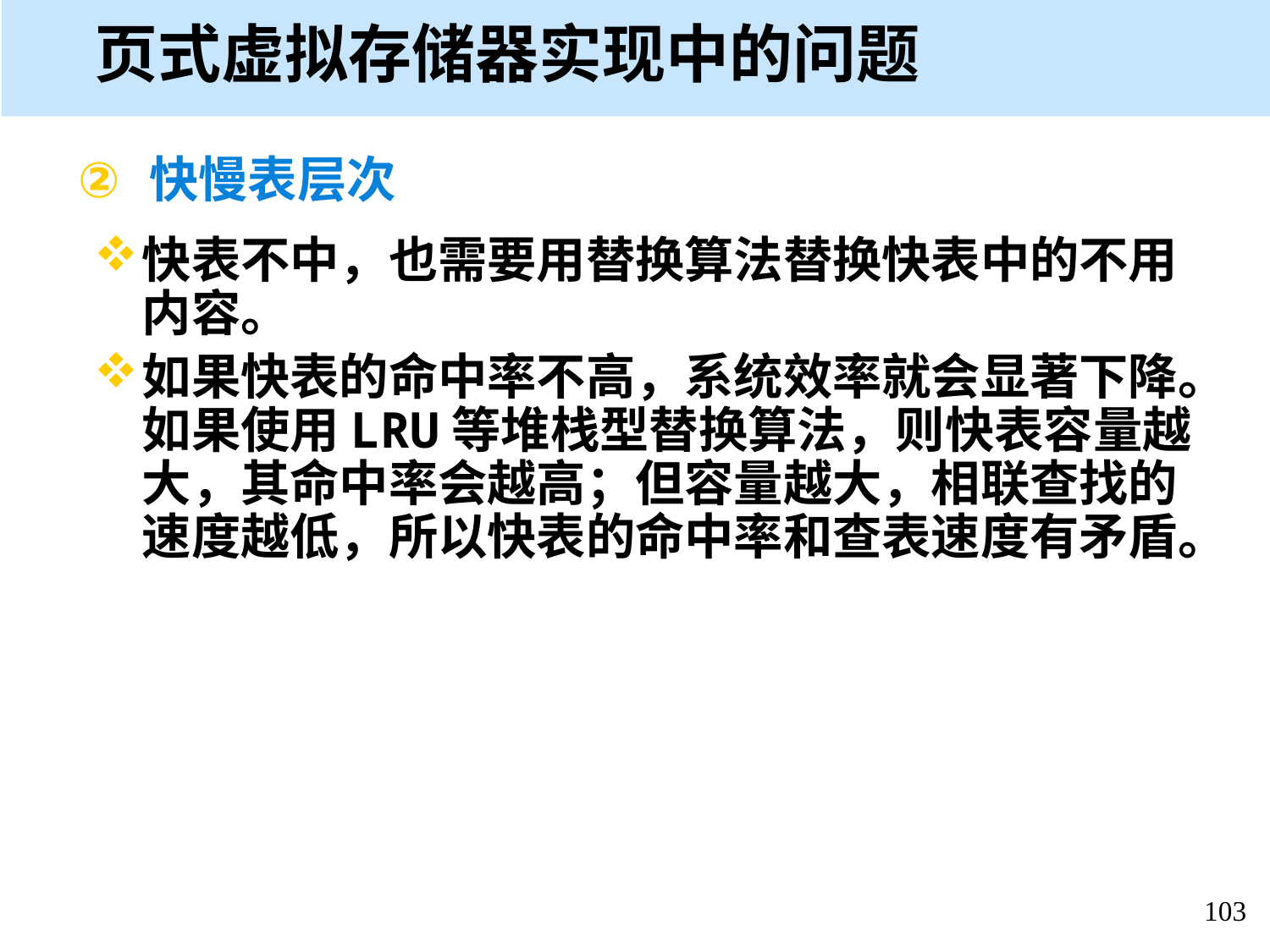

# 页式虚拟存储器实现中的问题
快慢表层次
快表不中，也需要用替换算法替换快表中的不用内容。
如果快表的命中率不高，系统效率就会显著下降。如果使用LRU等堆栈型替换算法，则快表容量越大，其命中率会越高；但容量越大，相联查找的速度越低，所以快表的命中率和查表速度有矛盾。